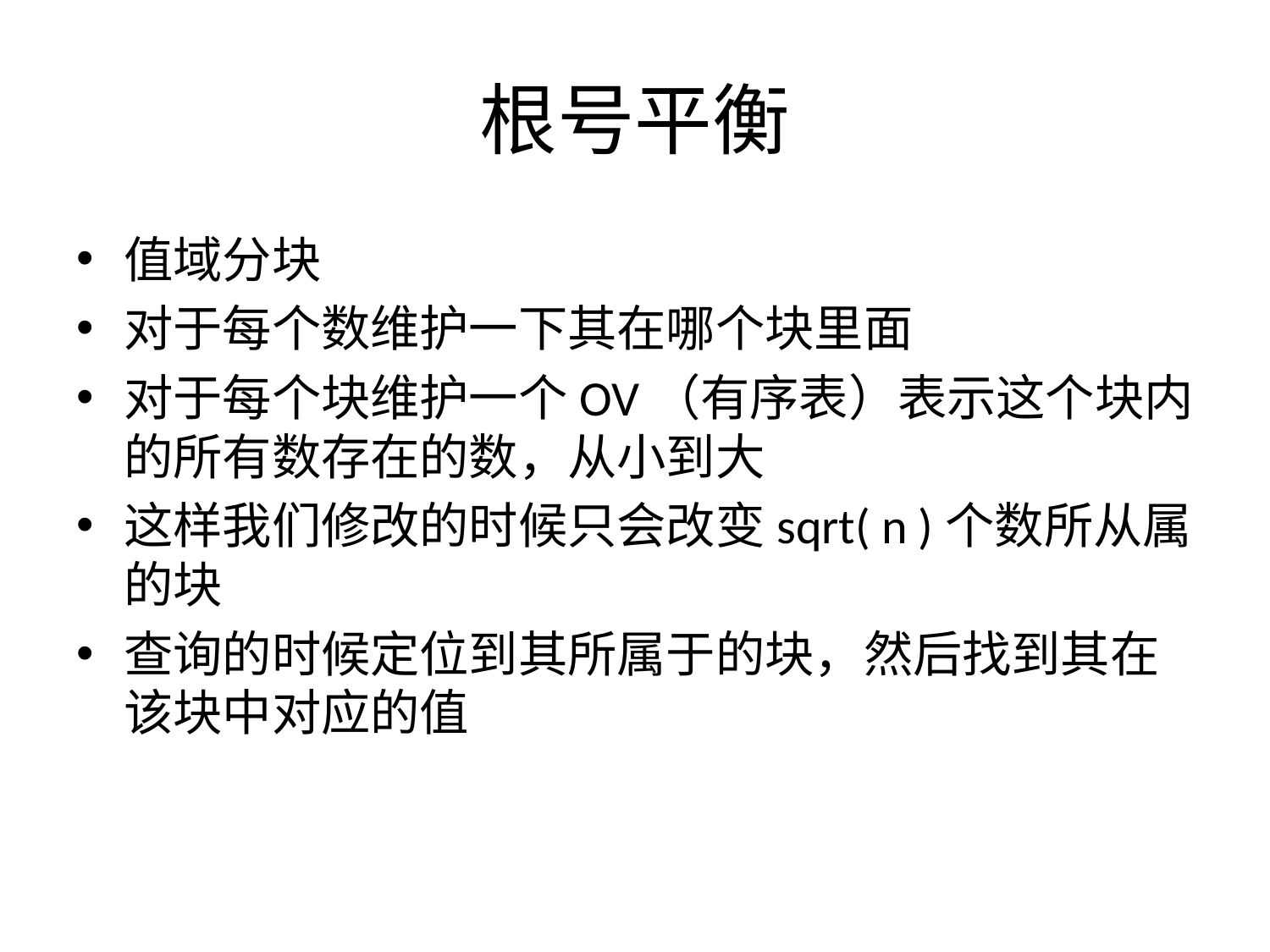

# 根号平衡
值域分块
对于每个数维护一下其在哪个块里面
对于每个块维护一个OV（有序表）表示这个块内的所有数存在的数，从小到大
这样我们修改的时候只会改变sqrt( n )个数所从属的块
查询的时候定位到其所属于的块，然后找到其在该块中对应的值